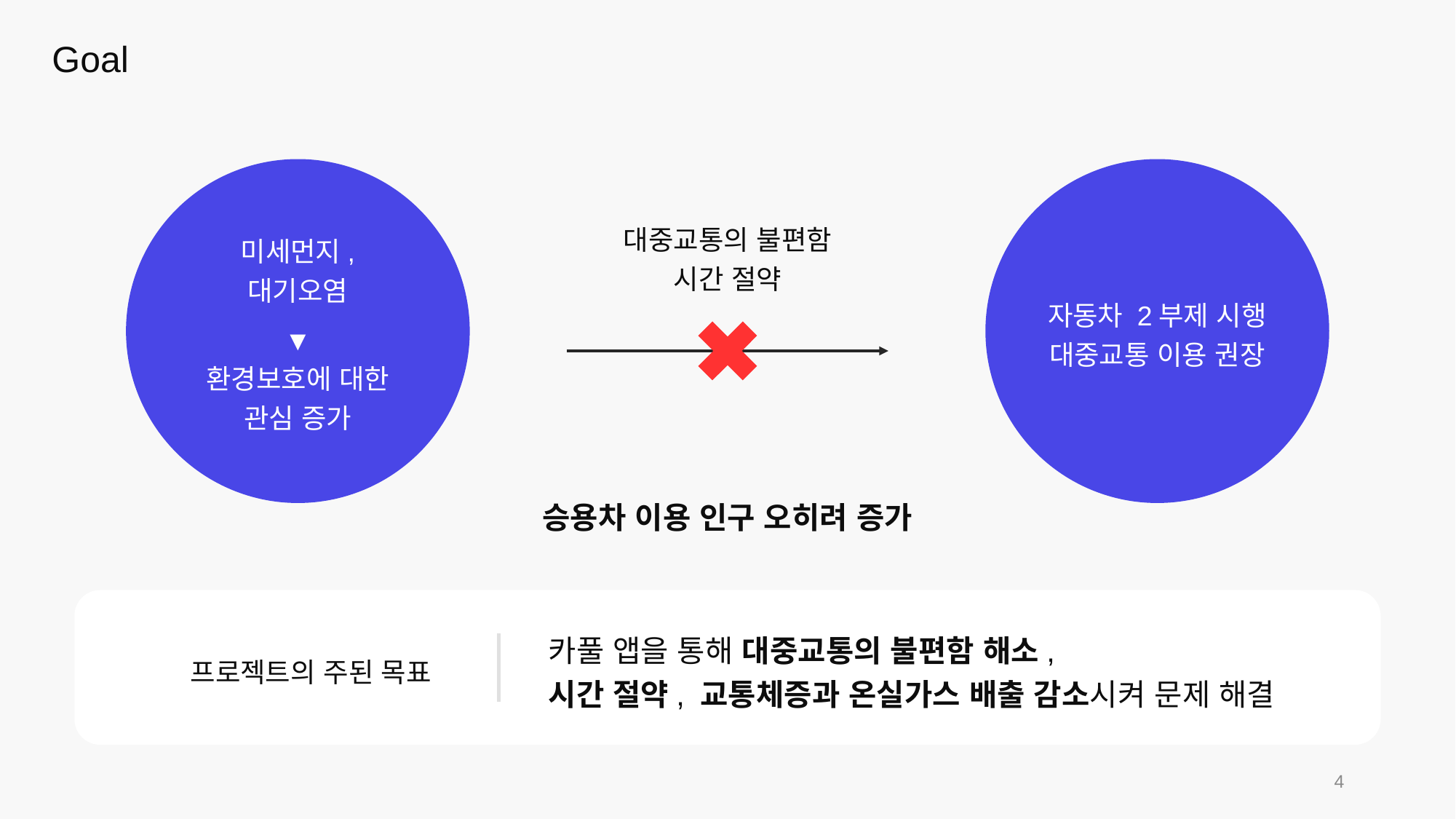

Goal
미세먼지, 대기오염
▼
환경보호에 대한
관심 증가
자동차 2부제 시행
대중교통 이용 권장
대중교통의 불편함
시간 절약

승용차 이용 인구 오히려 증가

카풀 앱을 통해 대중교통의 불편함 해소,
시간 절약, 교통체증과 온실가스 배출 감소시켜 문제 해결
프로젝트의 주된 목표
4